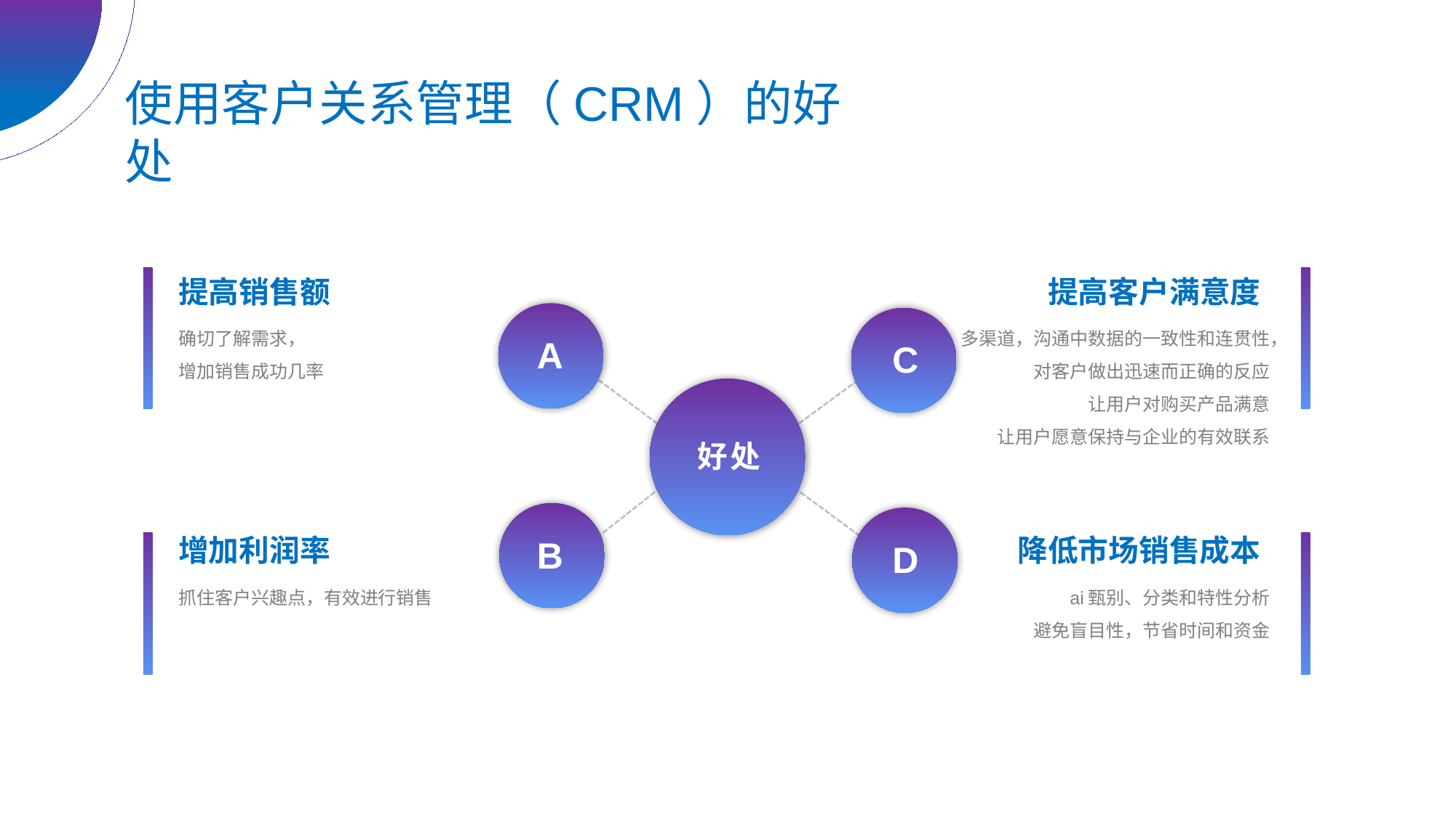

使用客户关系管理（CRM）的好处

提高销售额
提高客户满意度

确切了解需求，
增加销售成功几率
多渠道，沟通中数据的一致性和连贯性，对客户做出迅速而正确的反应
让用户对购买产品满意
让用户愿意保持与企业的有效联系
A
C

好处

B
增加利润率
降低市场销售成本
D

抓住客户兴趣点，有效进行销售
ai甄别、分类和特性分析
避免盲目性，节省时间和资金